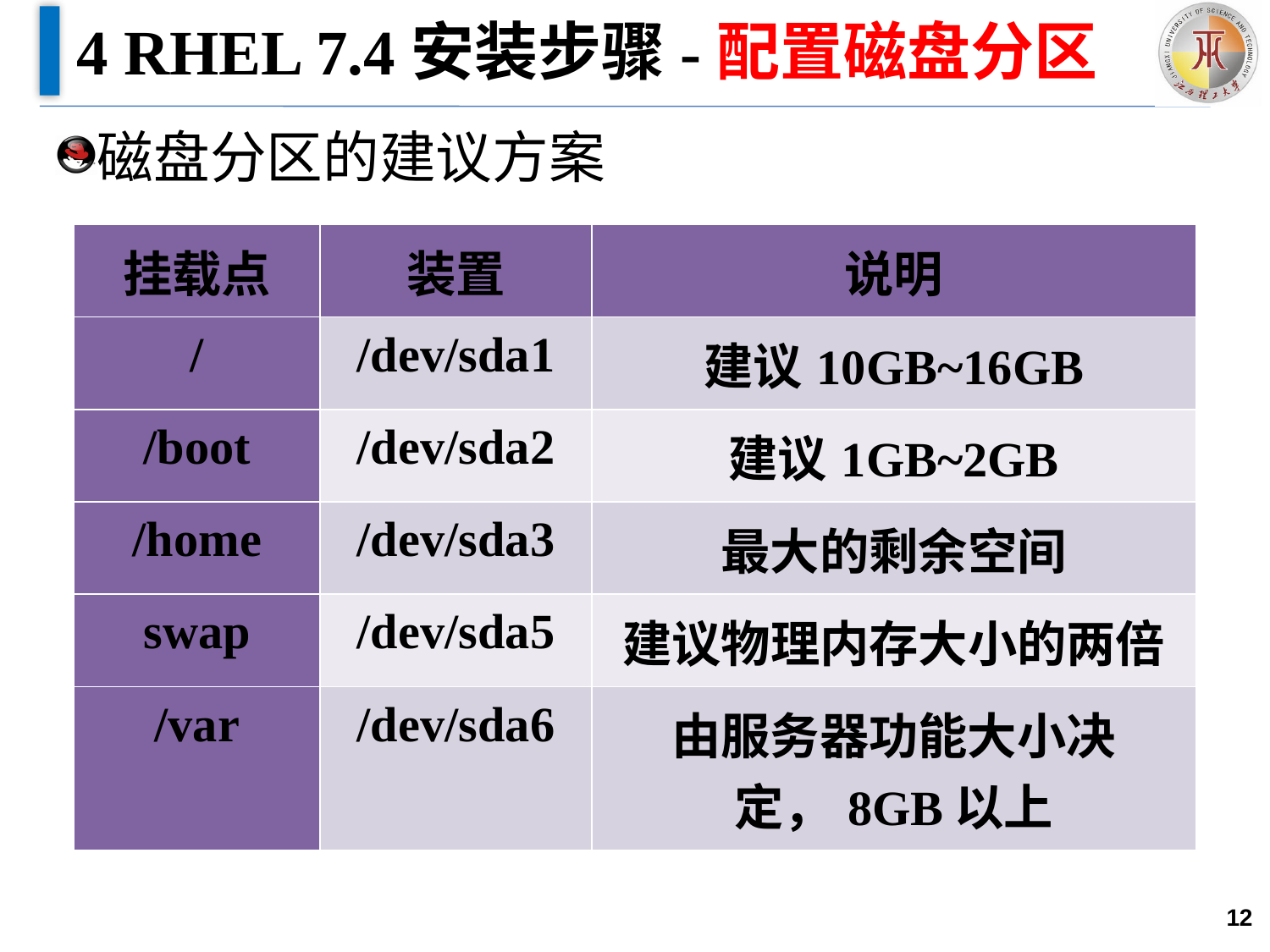

# 4 RHEL 7.4安装步骤-配置磁盘分区
磁盘分区的建议方案

| 挂载点 | 装置 | 说明 |
| --- | --- | --- |
| / | /dev/sda1 | 建议10GB~16GB |
| /boot | /dev/sda2 | 建议1GB~2GB |
| /home | /dev/sda3 | 最大的剩余空间 |
| swap | /dev/sda5 | 建议物理内存大小的两倍 |
| /var | /dev/sda6 | 由服务器功能大小决定，8GB以上 |
12